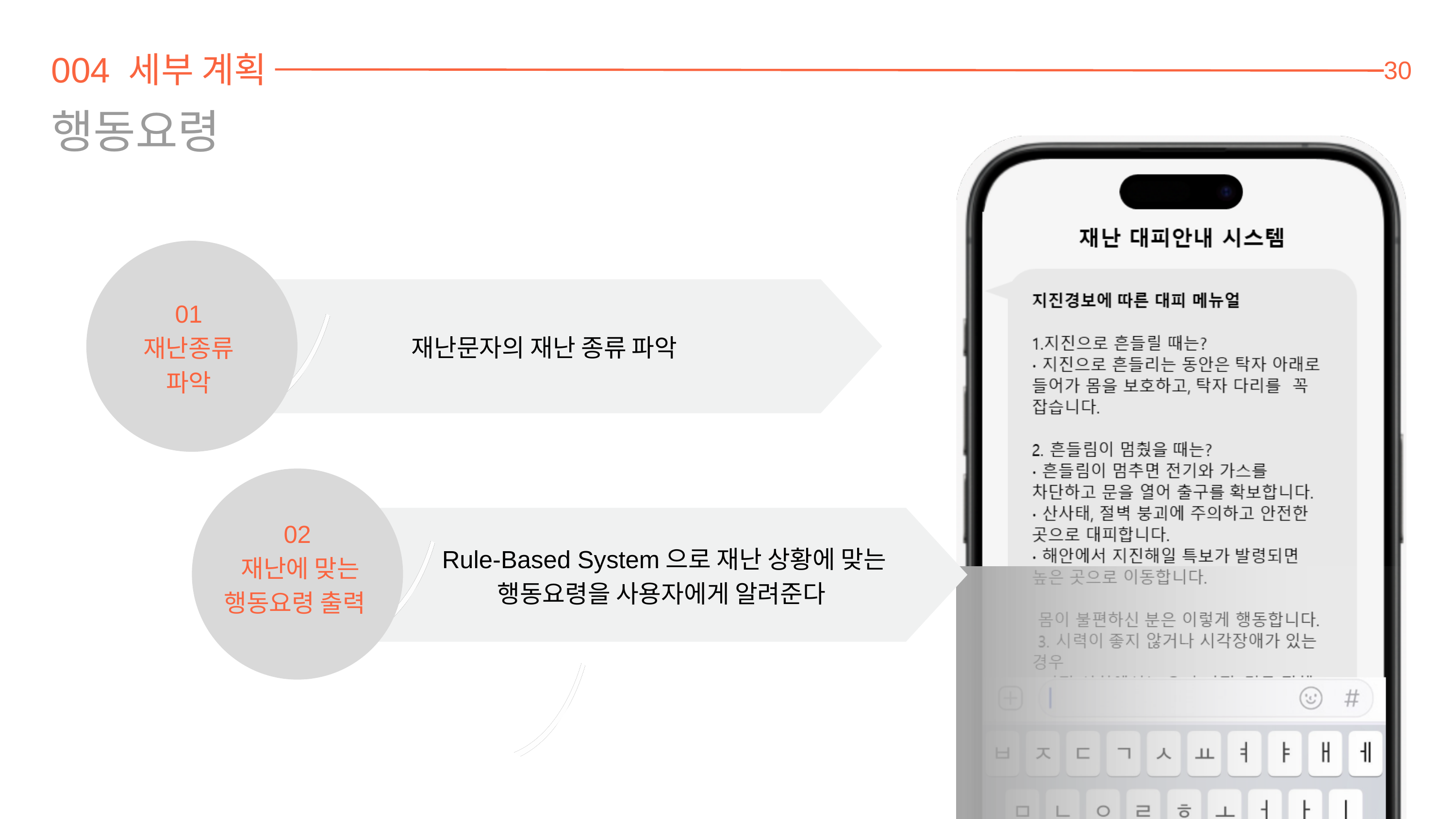

004 세부 계획
30

행동요령

01
재난종류
파악

재난문자의 재난 종류 파악

02
 재난에 맞는
행동요령 출력

Rule-Based System으로 재난 상황에 맞는
행동요령을 사용자에게 알려준다